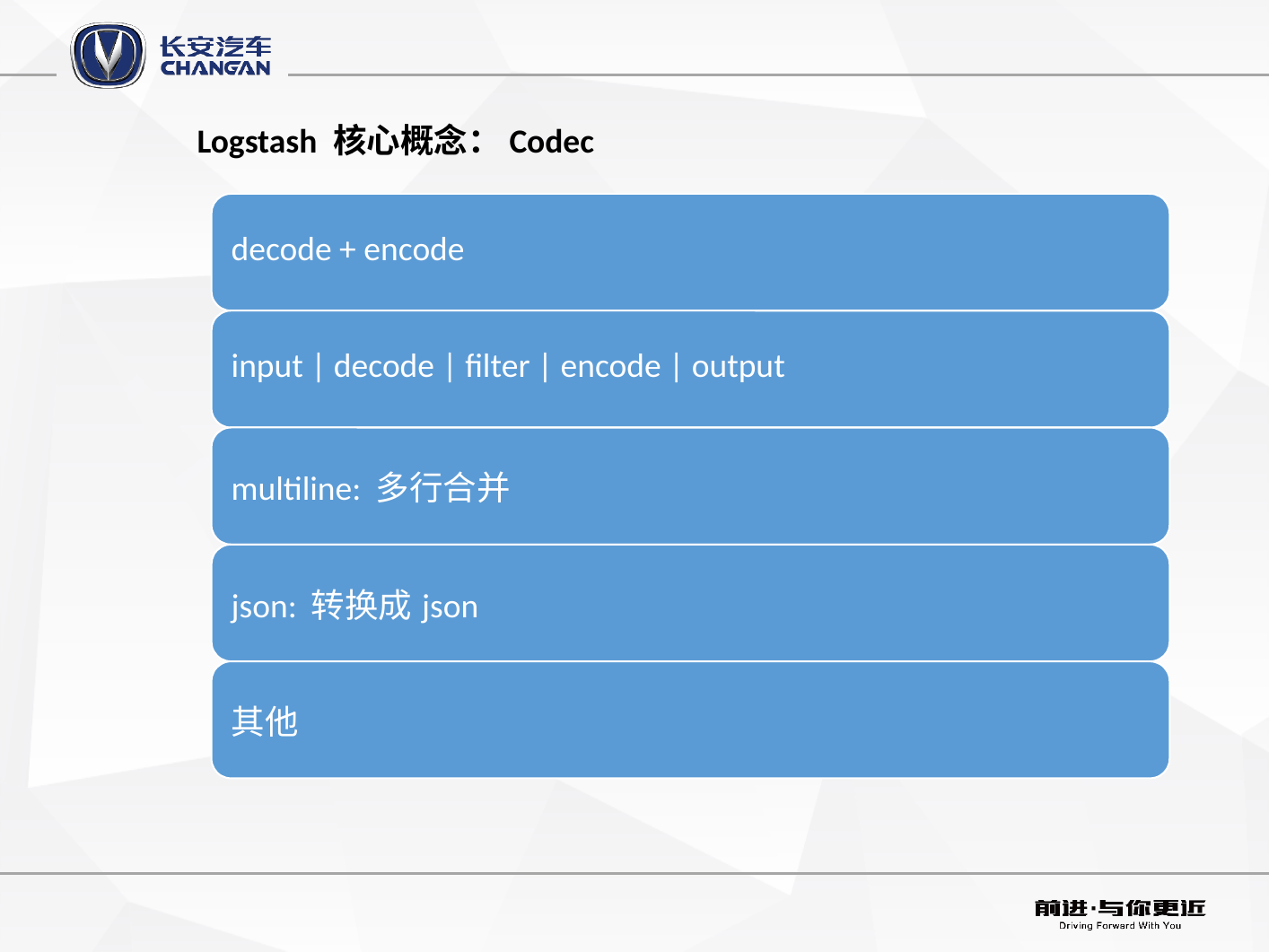

Logstash 核心概念：Codec
input | decode | filter | encode | output
multiline: 多行合并
json: 转换成json
decode + encode
其他
input     ->   filter     ->     output